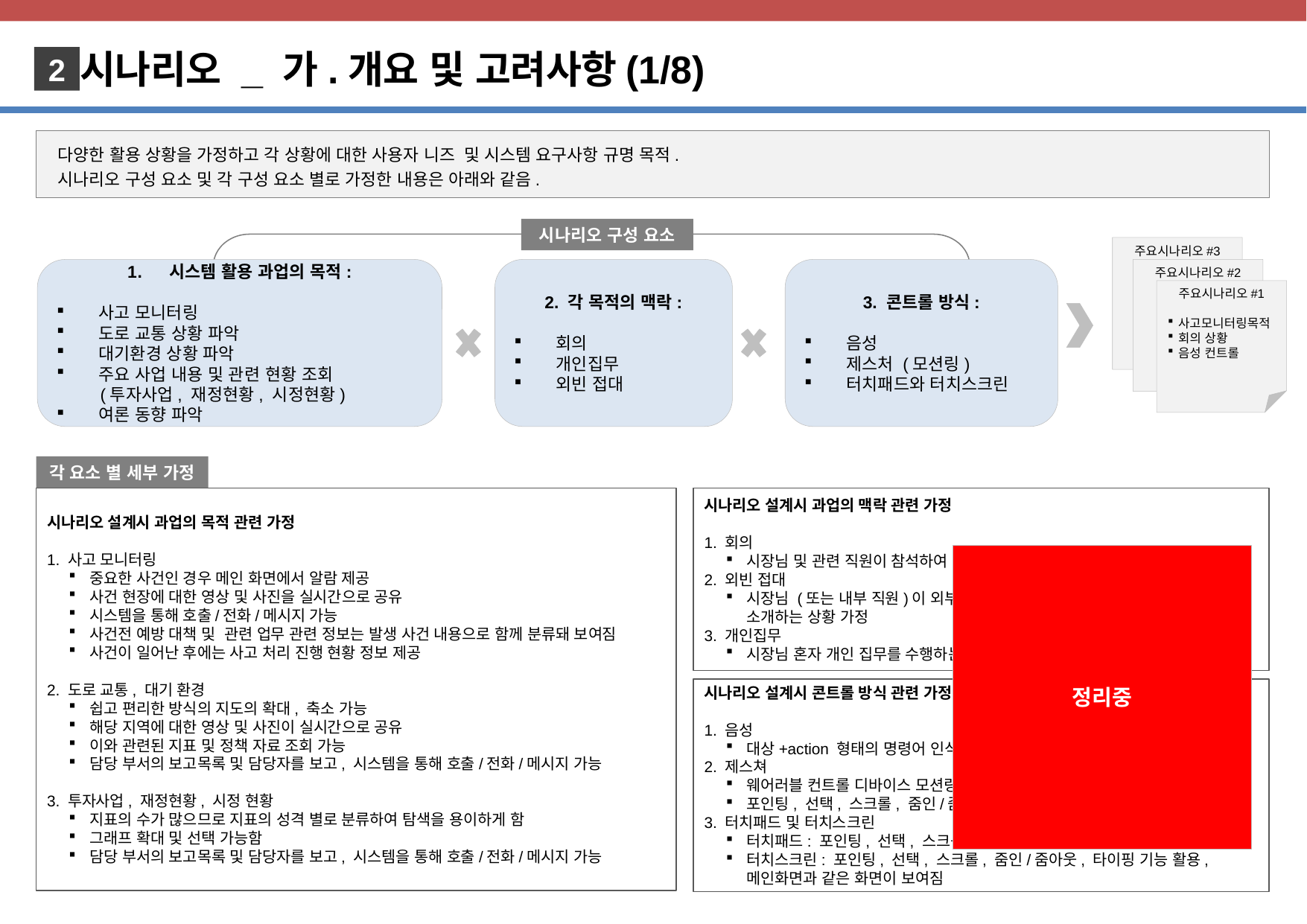

시나리오 _ 가.개요 및 고려사항(1/8)
2
다양한 활용 상황을 가정하고 각 상황에 대한 사용자 니즈  및 시스템 요구사항 규명 목적.
시나리오 구성 요소 및 각 구성 요소 별로 가정한 내용은 아래와 같음.
시나리오 구성 요소
주요시나리오#3
시스템 활용 과업의 목적:

사고 모니터링
도로 교통 상황 파악
대기환경 상황 파악
주요 사업 내용 및 관련 현황 조회
         (투자사업, 재정현황, 시정현황)
여론 동향 파악
2. 각 목적의 맥락:

회의
개인집무
외빈 접대
3. 콘트롤 방식:

음성
제스처 (모션링)
터치패드와 터치스크린
주요시나리오#2
주요시나리오#1

사고모니터링목적
회의 상황
음성 컨트롤

각 요소 별 세부 가정
시나리오 설계시 과업의 목적 관련 가정

1. 사고 모니터링
중요한 사건인 경우 메인 화면에서 알람 제공
사건 현장에 대한 영상 및 사진을 실시간으로 공유
시스템을 통해 호출/전화/메시지 가능
사건전 예방 대책 및  관련 업무 관련 정보는 발생 사건 내용으로 함께 분류돼 보여짐
사건이 일어난 후에는 사고 처리 진행 현황 정보 제공

2. 도로 교통, 대기 환경
쉽고 편리한 방식의 지도의 확대, 축소 가능
해당 지역에 대한 영상 및 사진이 실시간으로 공유
이와 관련된 지표 및 정책 자료 조회 가능
담당 부서의 보고목록 및 담당자를 보고, 시스템을 통해 호출/전화/메시지 가능

3. 투자사업, 재정현황, 시정 현황
지표의 수가 많으므로 지표의 성격 별로 분류하여 탐색을 용이하게 함
그래프 확대 및 선택 가능함
담당 부서의 보고목록 및 담당자를 보고, 시스템을 통해 호출/전화/메시지 가능
시나리오 설계시 과업의 맥락 관련 가정

1. 회의
시장님 및 관련 직원이 참석하여 회의 진행하는 상황 가정
2. 외빈 접대
시장님 (또는 내부 직원)이 외부 인사에게 서울시 시정을 소개하거나 시스템을 소개하는 상황 가정
3. 개인집무
시장님 혼자 개인 집무를 수행하는 상황 가정
정리중
시나리오 설계시 콘트롤 방식 관련 가정

1. 음성
대상+action 형태의 명령어 인식 가정
2. 제스쳐
웨어러블 컨트롤 디바이스 모션링 활용
포인팅, 선택, 스크롤, 줌인/줌아웃, 타이핑 기능 활용
3. 터치패드 및 터치스크린
터치패드: 포인팅, 선택, 스크롤, 줌인/줌아웃,기능 활용
터치스크린: 포인팅, 선택, 스크롤, 줌인/줌아웃, 타이핑 기능 활용, 메인화면과 같은 화면이 보여짐